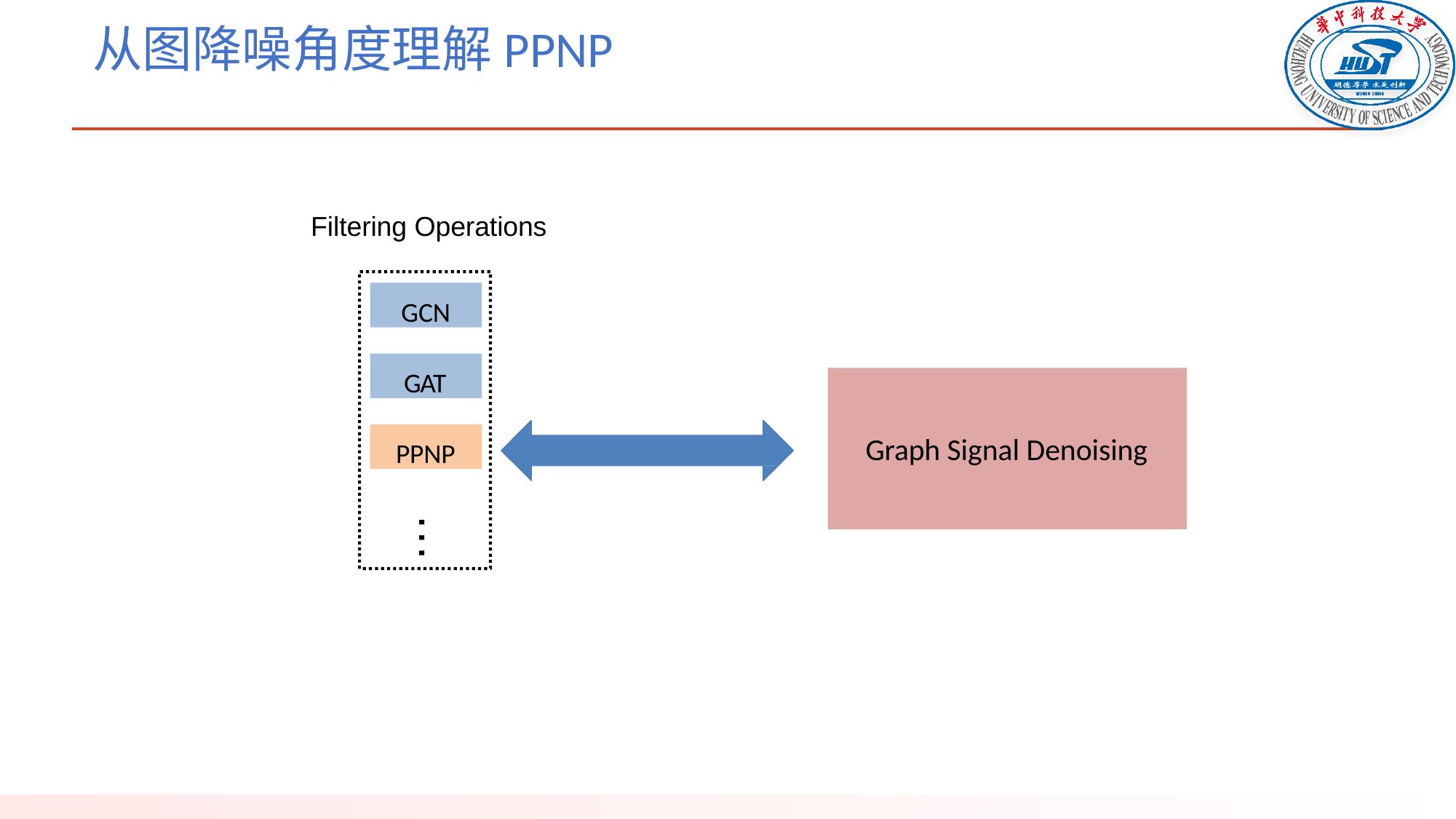

# 从图降噪角度理解PPNP
Filtering Operations

GCN
GAT

Graph Signal Denoising

PPNP
…